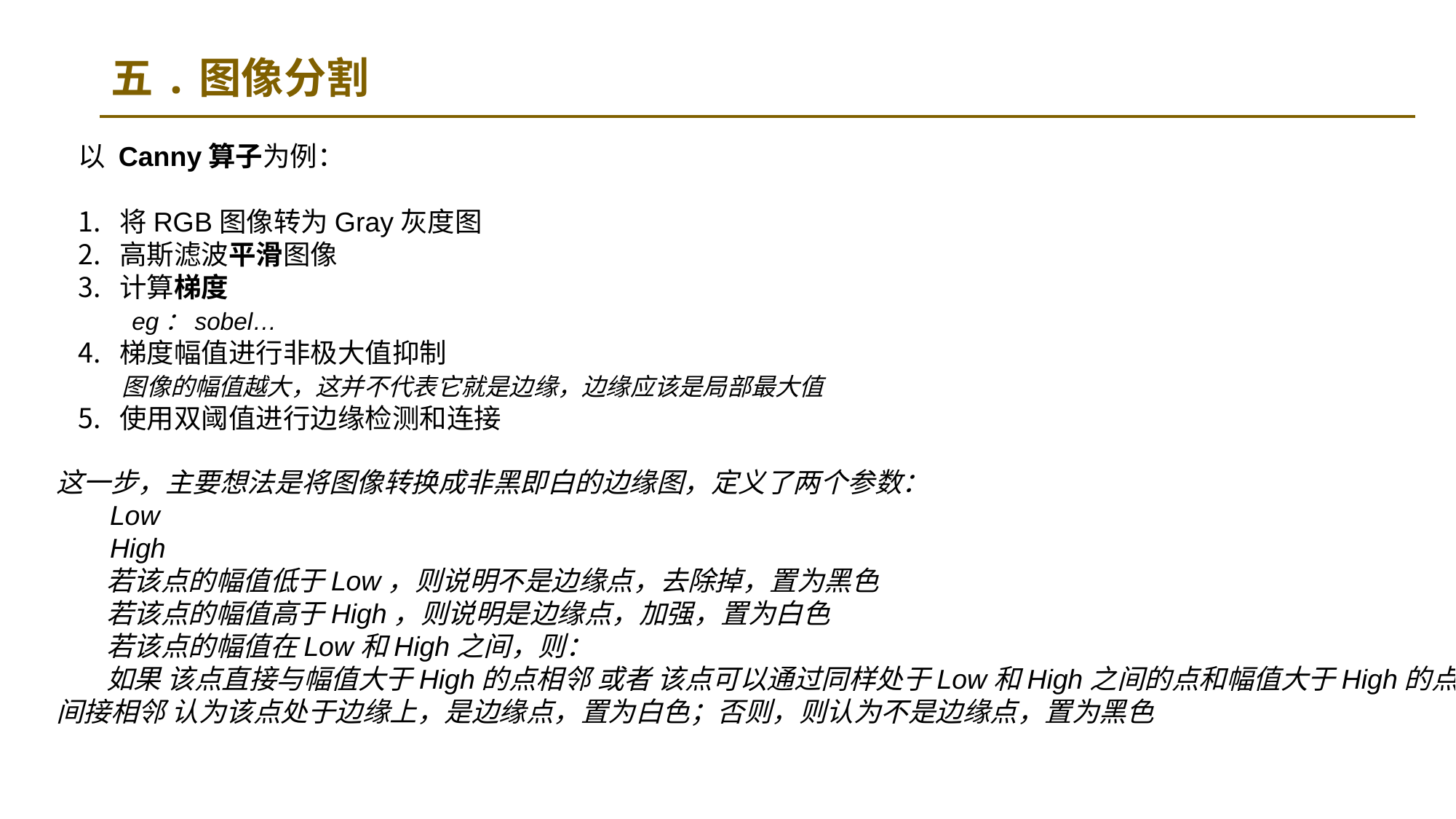

# 五.图像分割
以 Canny算子为例：

将RGB图像转为Gray灰度图
高斯滤波平滑图像
计算梯度
       eg：sobel…
梯度幅值进行非极大值抑制
      图像的幅值越大，这并不代表它就是边缘，边缘应该是局部最大值
使用双阈值进行边缘检测和连接
这一步，主要想法是将图像转换成非黑即白的边缘图，定义了两个参数：
       Low
       High
       若该点的幅值低于Low，则说明不是边缘点，去除掉，置为黑色
       若该点的幅值高于High，则说明是边缘点，加强，置为白色
       若该点的幅值在Low和High之间，则：
       如果 该点直接与幅值大于High的点相邻 或者 该点可以通过同样处于Low和High之间的点和幅值大于High的点
间接相邻 认为该点处于边缘上，是边缘点，置为白色；否则，则认为不是边缘点，置为黑色